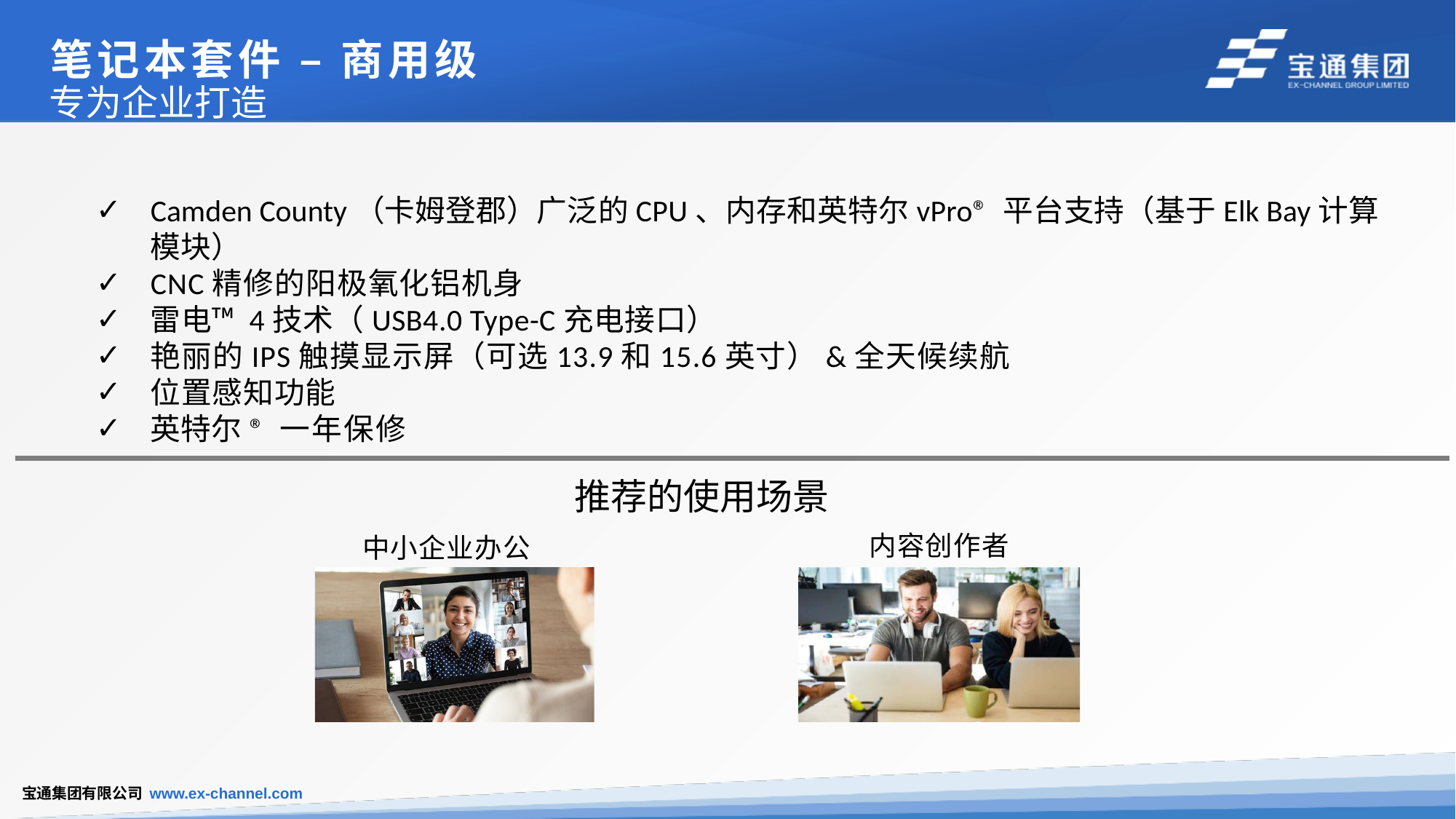

# 笔记本套件 – 商用级
专为企业打造
Camden County（卡姆登郡）广泛的CPU、内存和英特尔vPro® 平台支持（基于Elk Bay计算模块）
CNC精修的阳极氧化铝机身
雷电™ 4技术（USB4.0 Type-C充电接口）
艳丽的IPS触摸显示屏（可选13.9和15.6英寸）&全天候续航
位置感知功能
英特尔® 一年保修

推荐的使用场景
内容创作者
中小企业办公